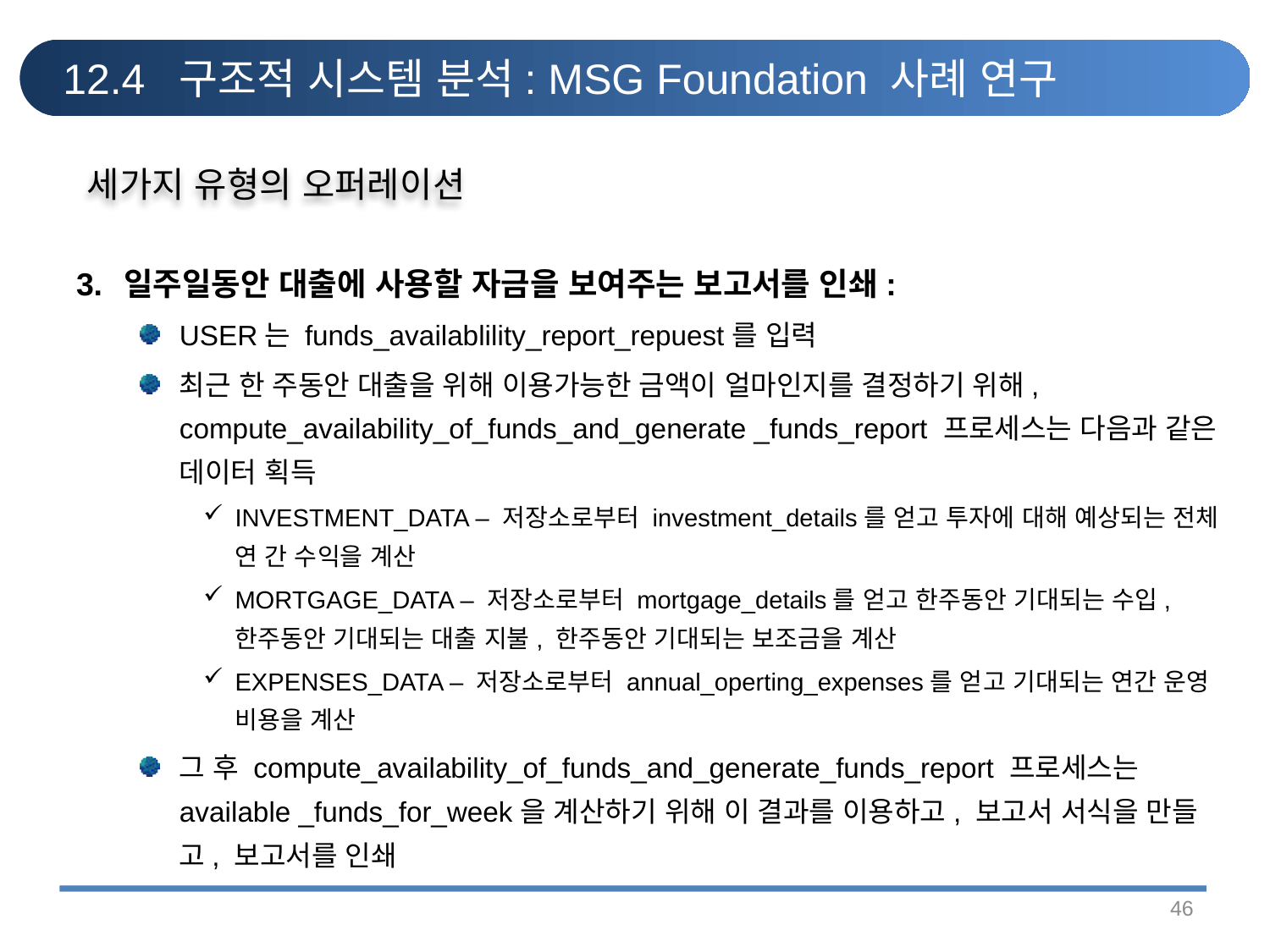

# 12.4  구조적 시스템 분석: MSG Foundation 사례 연구
세가지 유형의 오퍼레이션
3.	일주일동안 대출에 사용할 자금을 보여주는 보고서를 인쇄:
USER는 funds_availablility_report_repuest를 입력
최근 한 주동안 대출을 위해 이용가능한 금액이 얼마인지를 결정하기 위해, compute_availability_of_funds_and_generate _funds_report 프로세스는 다음과 같은 데이터 획득
INVESTMENT_DATA – 저장소로부터 investment_details를 얻고 투자에 대해 예상되는 전체 연 간 수익을 계산
MORTGAGE_DATA – 저장소로부터 mortgage_details를 얻고 한주동안 기대되는 수입, 한주동안 기대되는 대출 지불, 한주동안 기대되는 보조금을 계산
EXPENSES_DATA – 저장소로부터 annual_operting_expenses를 얻고 기대되는 연간 운영 비용을 계산
그 후 compute_availability_of_funds_and_generate_funds_report 프로세스는 available _funds_for_week을 계산하기 위해 이 결과를 이용하고, 보고서 서식을 만들고, 보고서를 인쇄

46